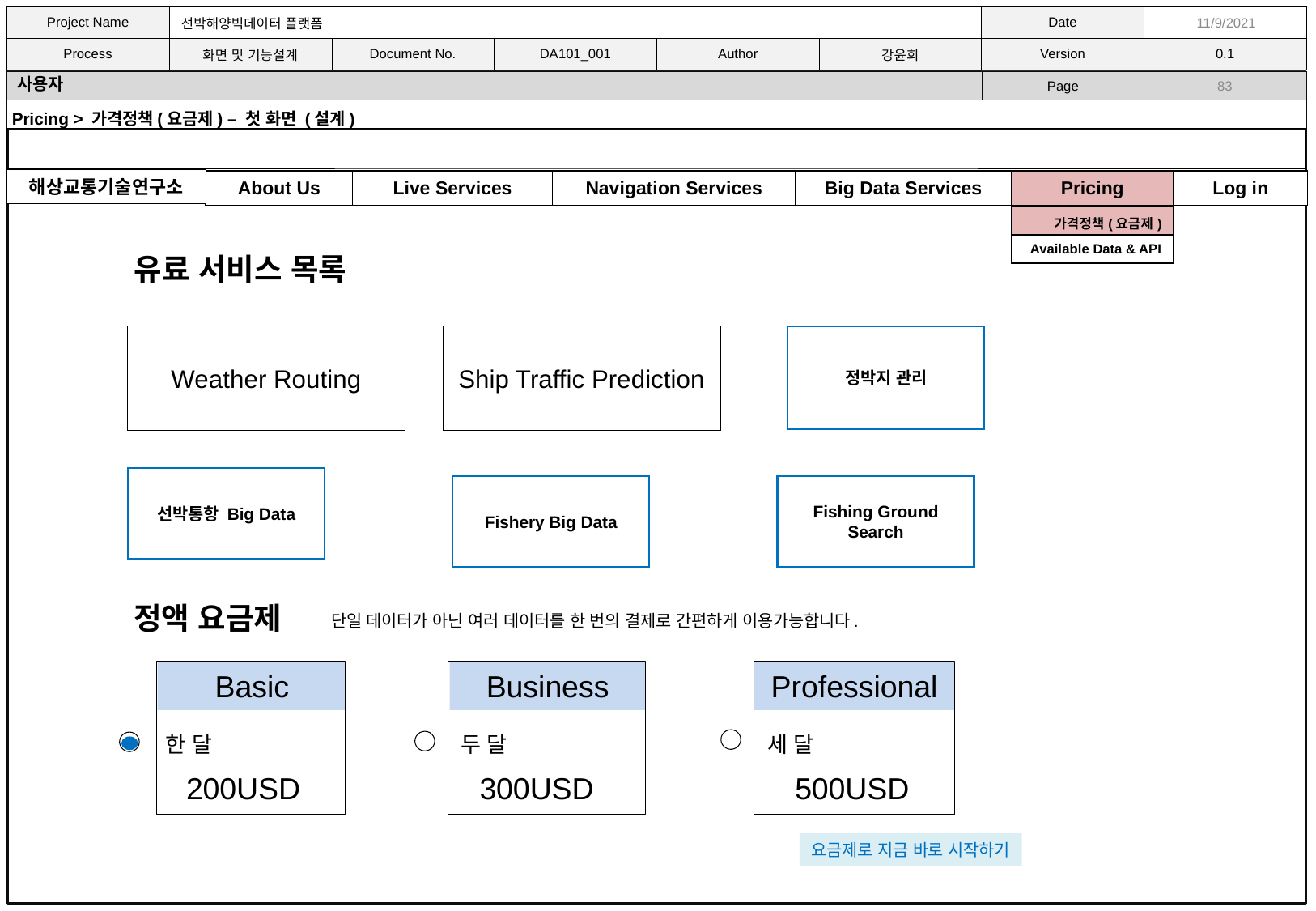

11/9/2021
사용자
83
Pricing > 가격정책(요금제) – 첫 화면 (설계)

해상교통기술연구소
| About Us | Live Services | Navigation Services | Big Data Services | Pricing | Log in |
| --- | --- | --- | --- | --- | --- |
| 가격정책(요금제) |
| --- |
| Available Data & API |
유료 서비스 목록
정박지 관리
Weather Routing
Ship Traffic Prediction
선박통항 Big Data
Fishery Big Data
Fishing Ground Search
정액 요금제
단일 데이터가 아닌 여러 데이터를 한 번의 결제로 간편하게 이용가능합니다.

Basic

Business

Professional
한 달
두 달
세 달

200USD
300USD
500USD
요금제로 지금 바로 시작하기